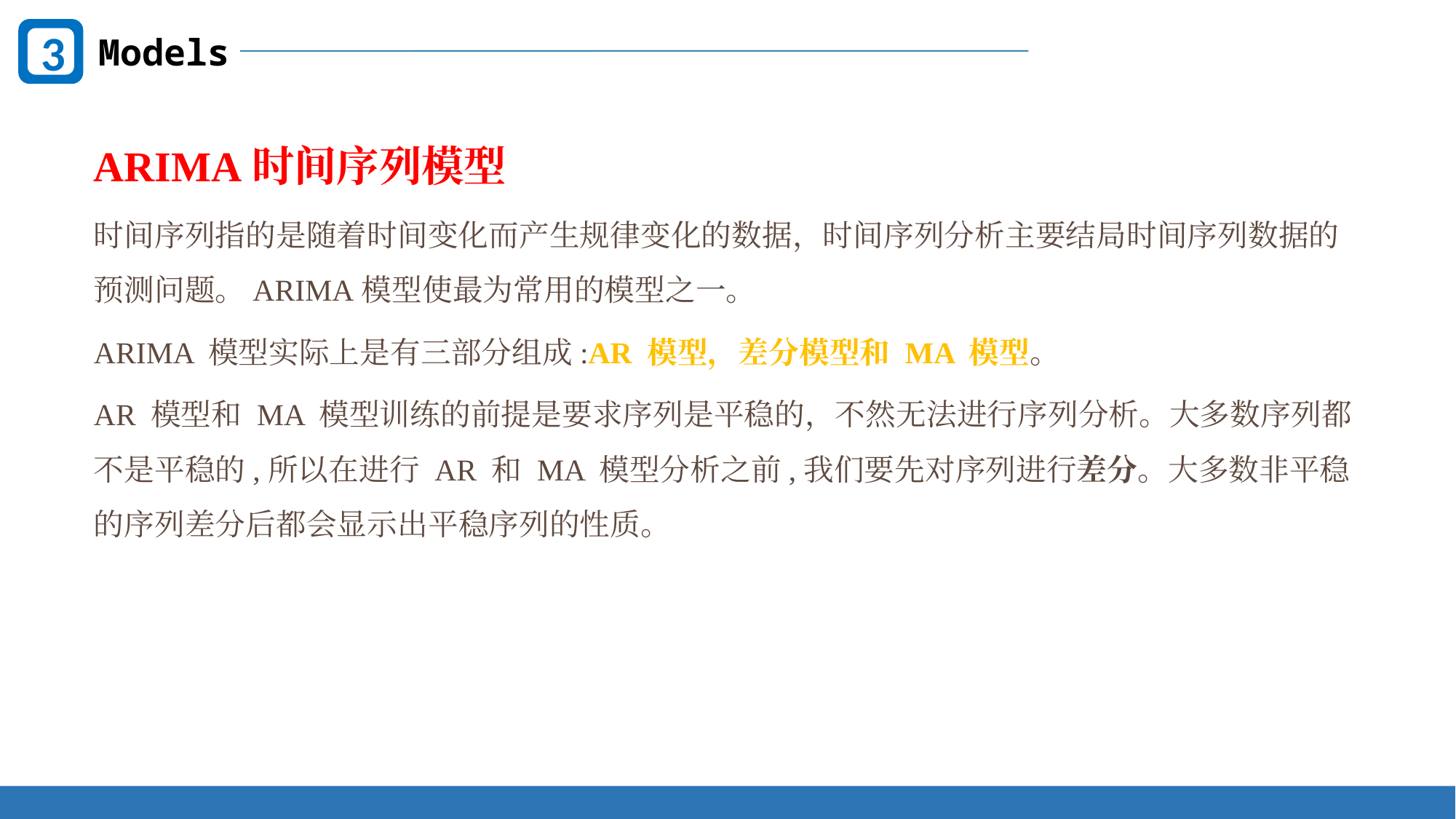

3
Models
ARIMA时间序列模型
时间序列指的是随着时间变化而产生规律变化的数据，时间序列分析主要结局时间序列数据的预测问题。ARIMA模型使最为常用的模型之一。
ARIMA 模型实际上是有三部分组成:AR 模型，差分模型和 MA 模型。
AR 模型和 MA 模型训练的前提是要求序列是平稳的，不然无法进行序列分析。大多数序列都不是平稳的,所以在进行 AR 和 MA 模型分析之前,我们要先对序列进行差分。大多数非平稳的序列差分后都会显示出平稳序列的性质。